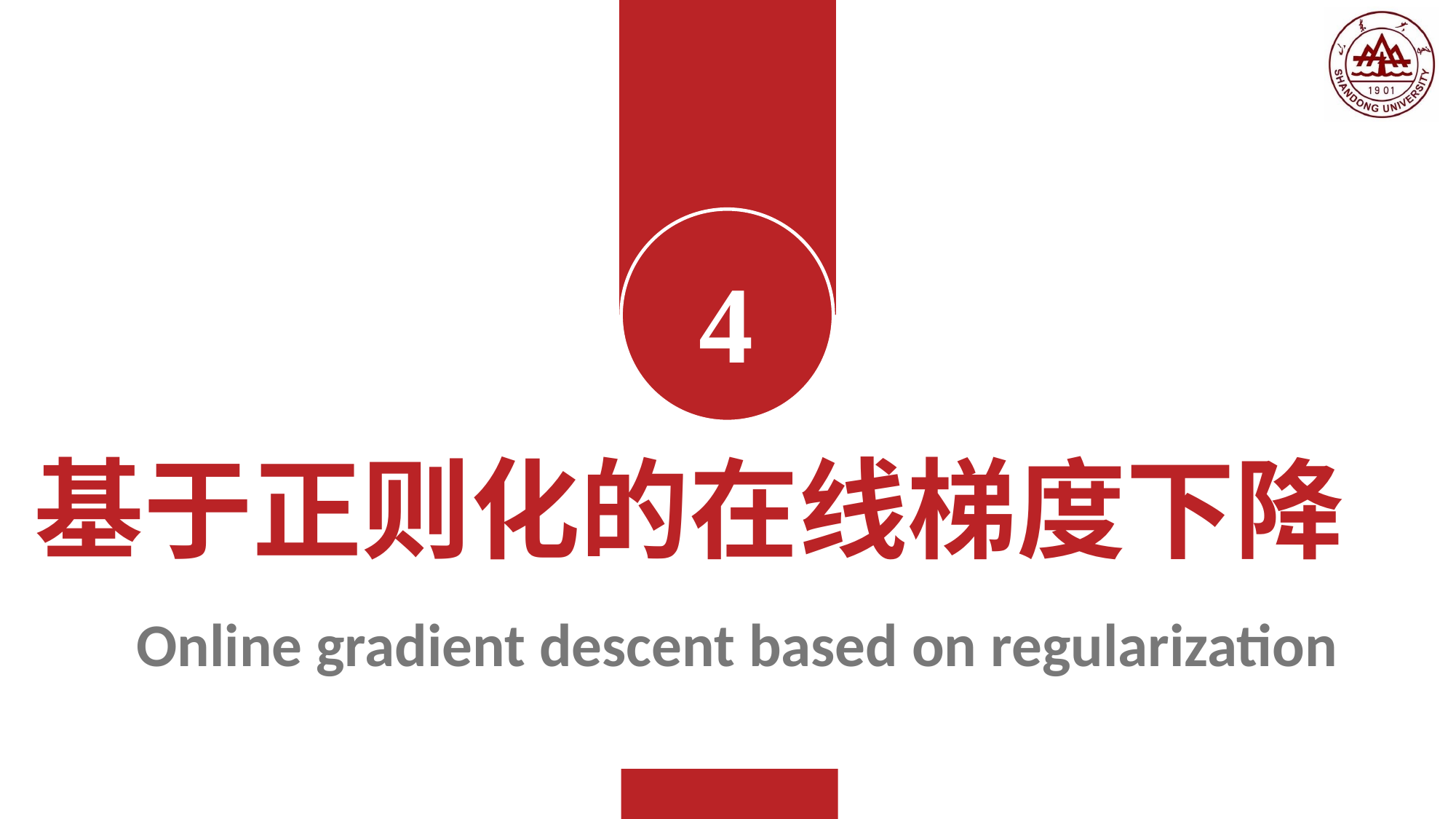

4
基于正则化的在线梯度下降        Online gradient descent based on regularization